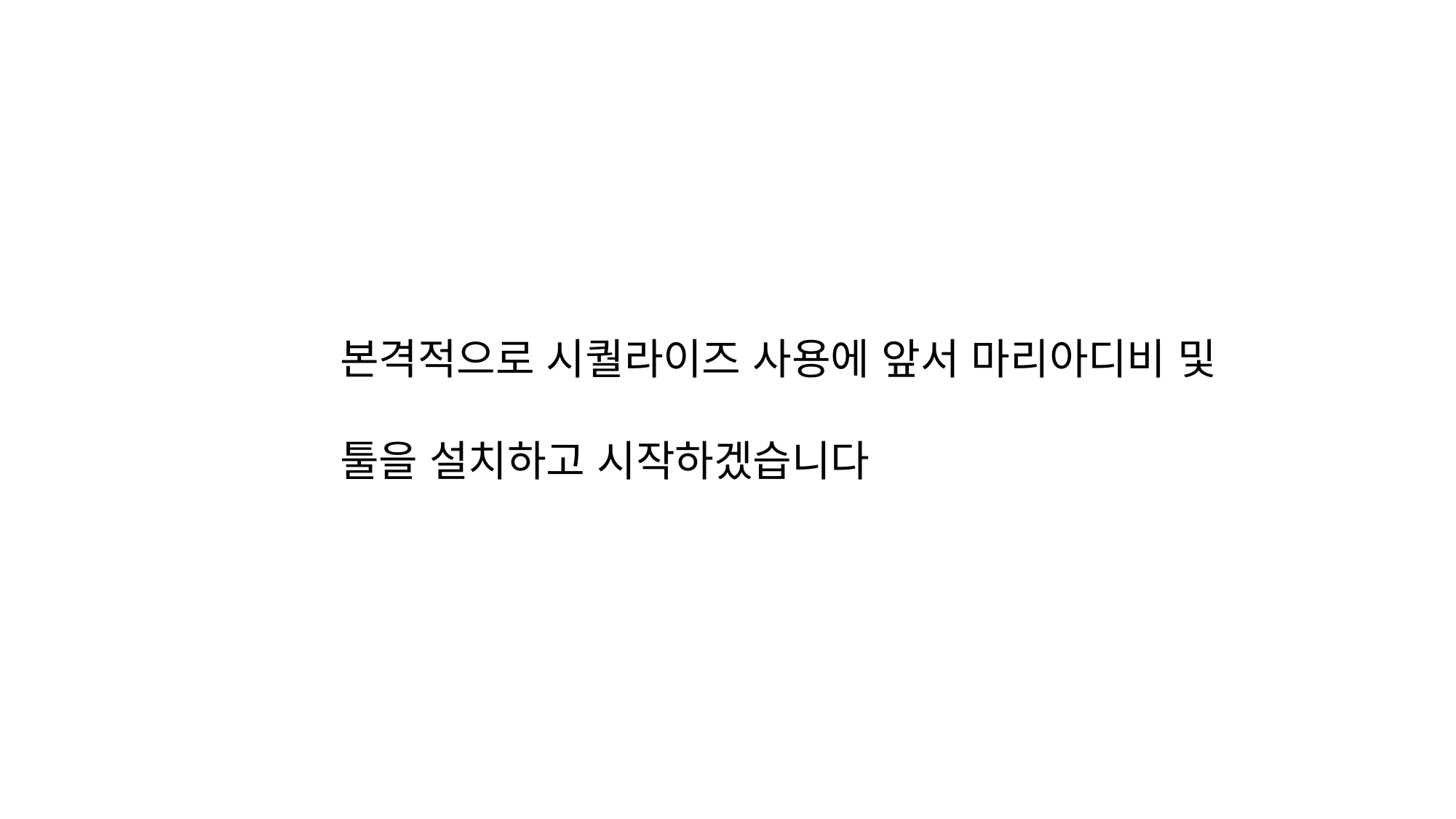

본격적으로 시퀄라이즈 사용에 앞서 마리아디비 및

툴을 설치하고 시작하겠습니다